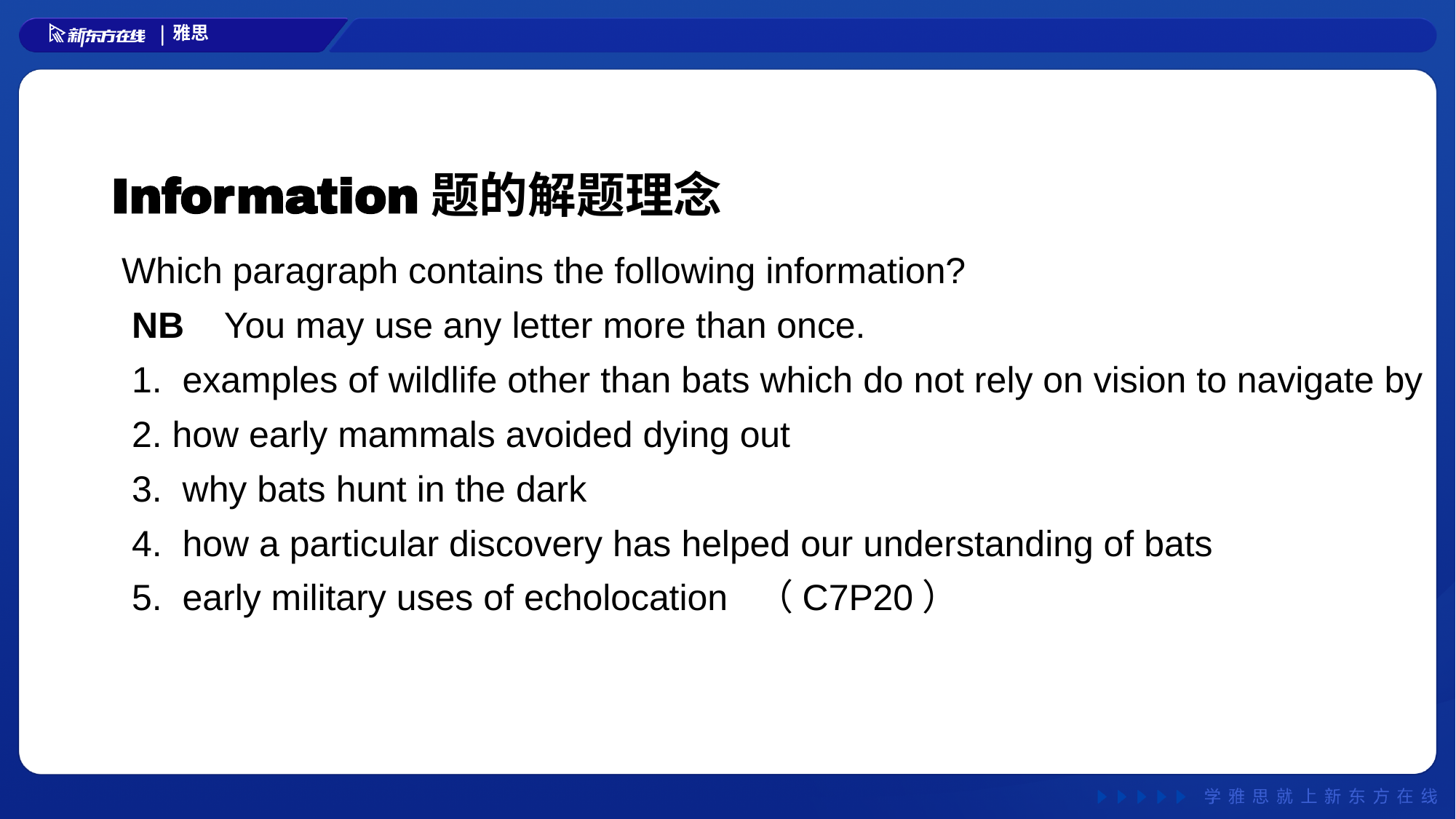

# Information题的解题理念
       Which paragraph contains the following information?
　　NB    You may use any letter more than once.
　　1.  examples of wildlife other than bats which do not rely on vision to navigate by
　　2. how early mammals avoided dying out
　　3.  why bats hunt in the dark
　　4.  how a particular discovery has helped our understanding of bats
　　5.  early military uses of echolocation  （C7P20）